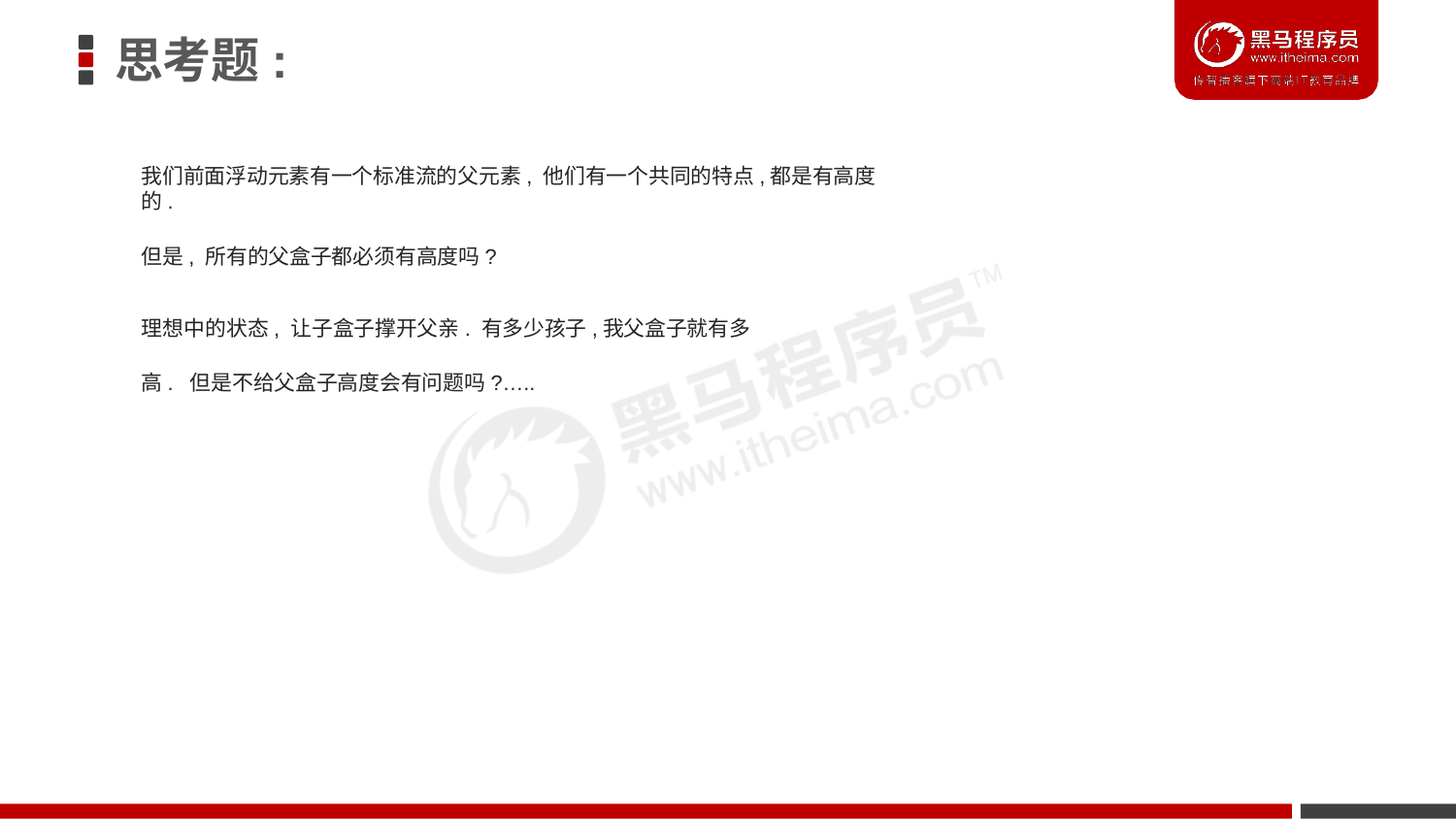

# 思考题:
我们前面浮动元素有一个标准流的父元素, 他们有一个共同的特点,都是有高度的.

但是, 所有的父盒子都必须有高度吗?
理想中的状态, 让子盒子撑开父亲. 有多少孩子,我父盒子就有多高.  但是不给父盒子高度会有问题吗?…..